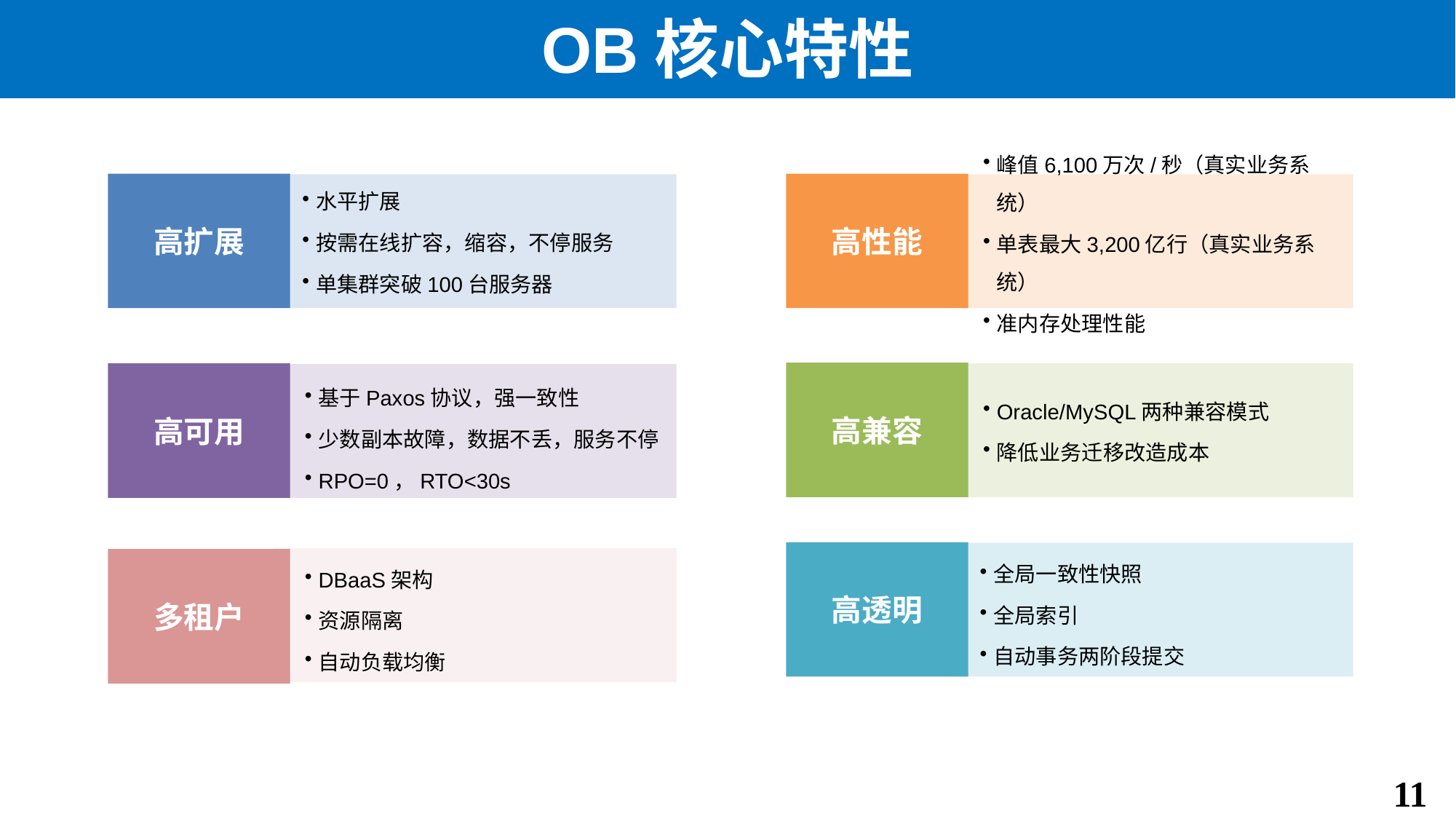

# OB核心特性
水平扩展
按需在线扩容，缩容，不停服务
单集群突破100台服务器
峰值6,100万次/秒（真实业务系统）
单表最大3,200亿行（真实业务系统）
准内存处理性能

高性能
高扩展
基于Paxos协议，强一致性
少数副本故障，数据不丢，服务不停
RPO=0，RTO<30s

Oracle/MySQL两种兼容模式
降低业务迁移改造成本
高兼容
高可用
全局一致性快照
全局索引
自动事务两阶段提交
DBaaS架构
资源隔离
自动负载均衡

高透明
多租户